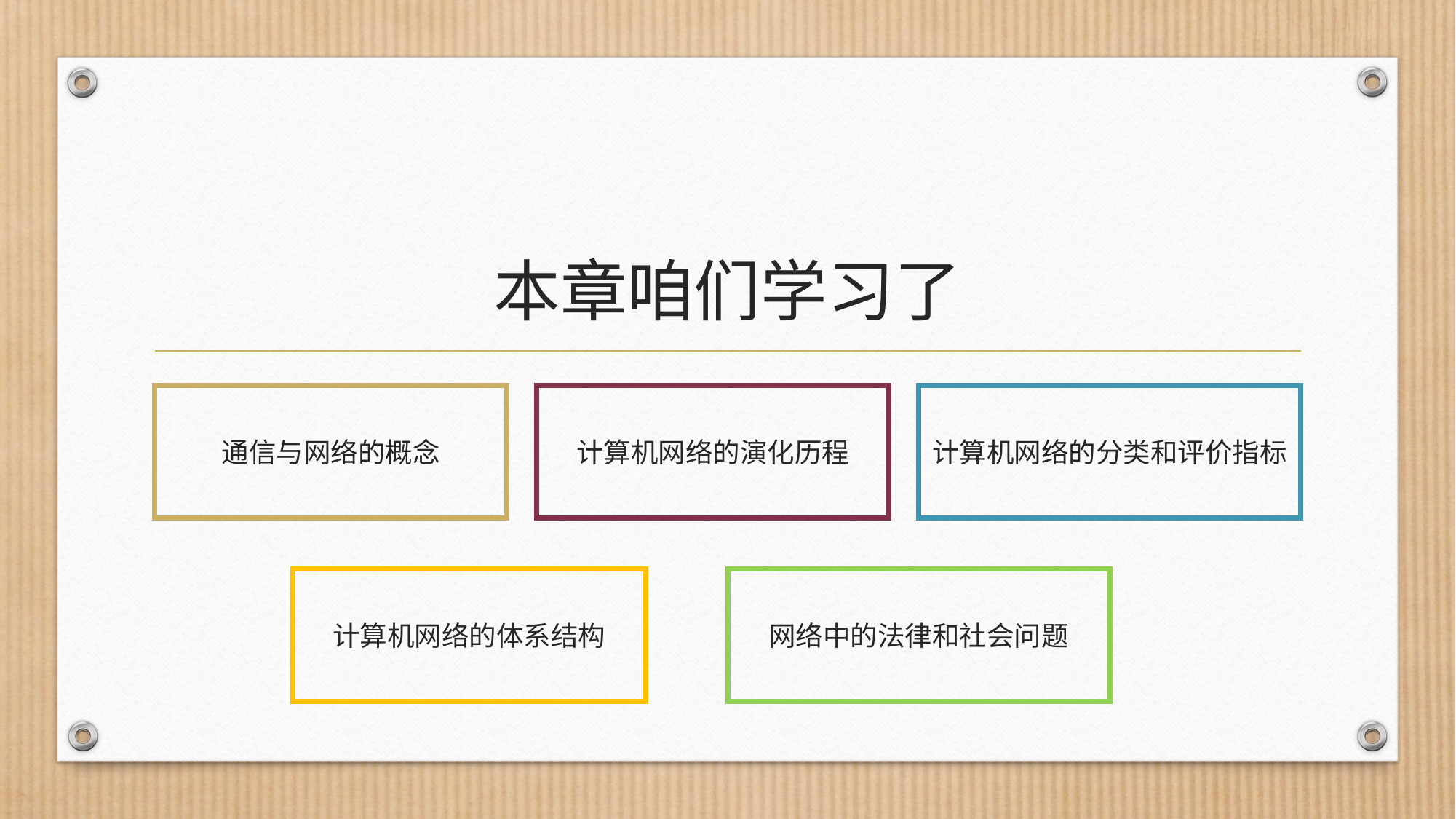

# 本章咱们学习了
通信与网络的概念
计算机网络的演化历程
计算机网络的分类和评价指标
计算机网络的体系结构
网络中的法律和社会问题